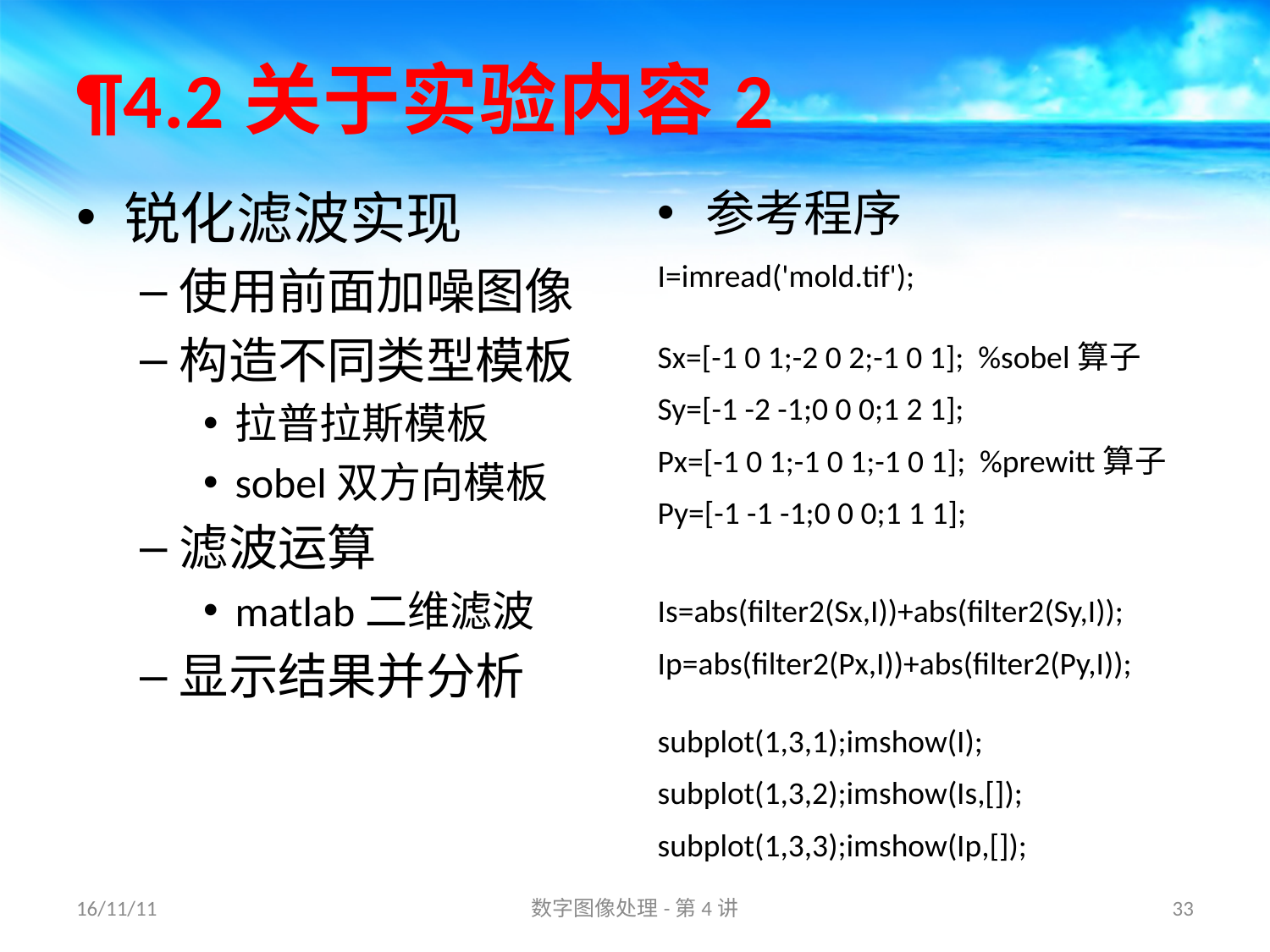

# ¶4.2关于实验内容2
锐化滤波实现
使用前面加噪图像
构造不同类型模板
拉普拉斯模板
sobel双方向模板
滤波运算
matlab二维滤波
显示结果并分析

参考程序
I=imread('mold.tif');

Sx=[-1 0 1;-2 0 2;-1 0 1];  %sobel算子
Sy=[-1 -2 -1;0 0 0;1 2 1];
Px=[-1 0 1;-1 0 1;-1 0 1];  %prewitt算子
Py=[-1 -1 -1;0 0 0;1 1 1];

Is=abs(filter2(Sx,I))+abs(filter2(Sy,I));
Ip=abs(filter2(Px,I))+abs(filter2(Py,I));

subplot(1,3,1);imshow(I);
subplot(1,3,2);imshow(Is,[]);
subplot(1,3,3);imshow(Ip,[]);

16/11/11
数字图像处理-第4讲
33